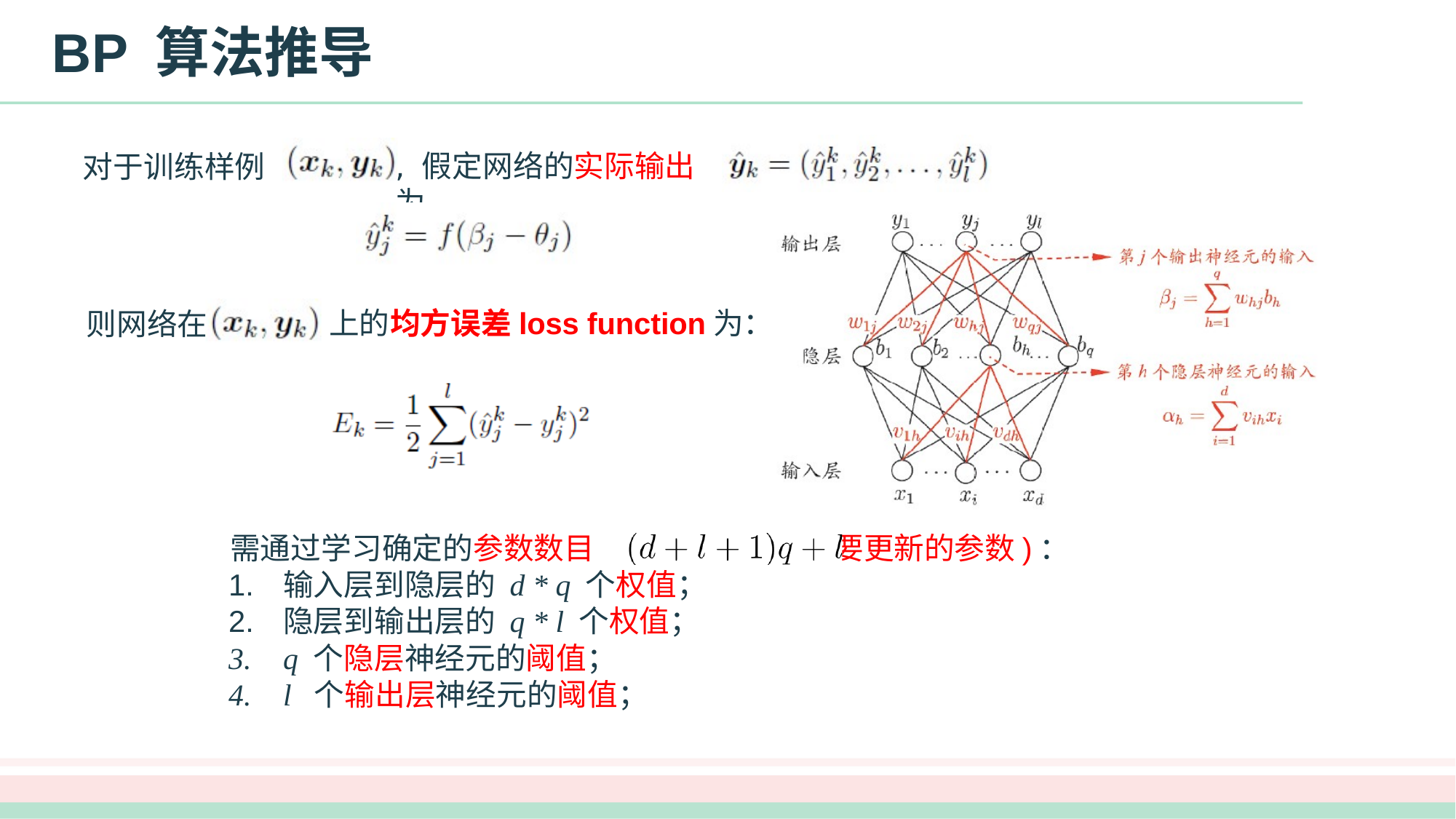

# BP 算法推导

, 假定网络的实际输出为
对于训练样例

上的均方误差loss function为：
则网络在

需通过学习确定的参数数目                   (每次需要更新的参数)：
输入层到隐层的 d * q 个权值；
隐层到输出层的 q * l 个权值；
q 个隐层神经元的阈值；
l  个输出层神经元的阈值；